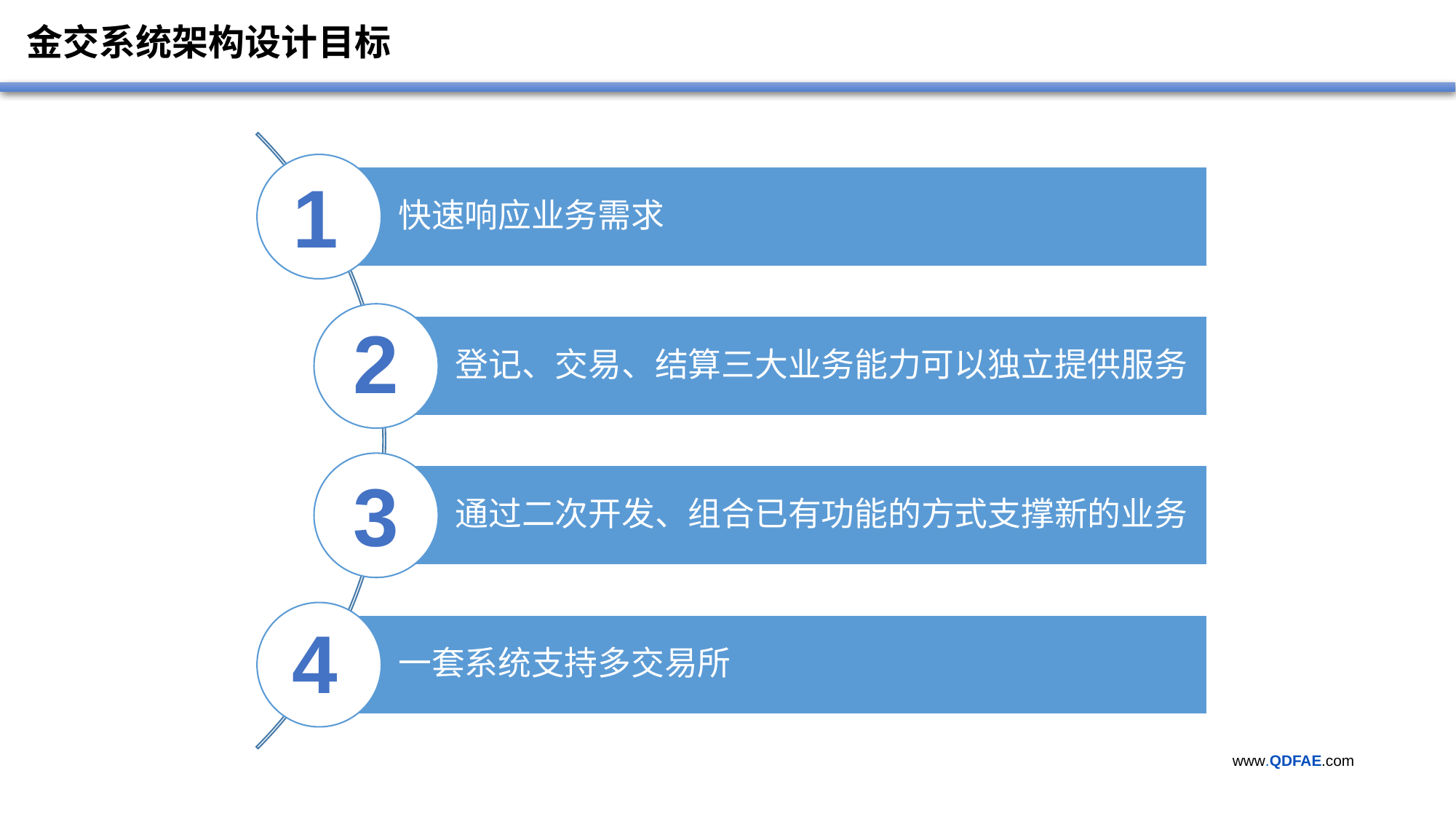

金交系统架构设计目标
快速响应业务需求
登记、交易、结算三大业务能力可以独立提供服务
通过二次开发、组合已有功能的方式支撑新的业务
一套系统支持多交易所
1
2
3
4